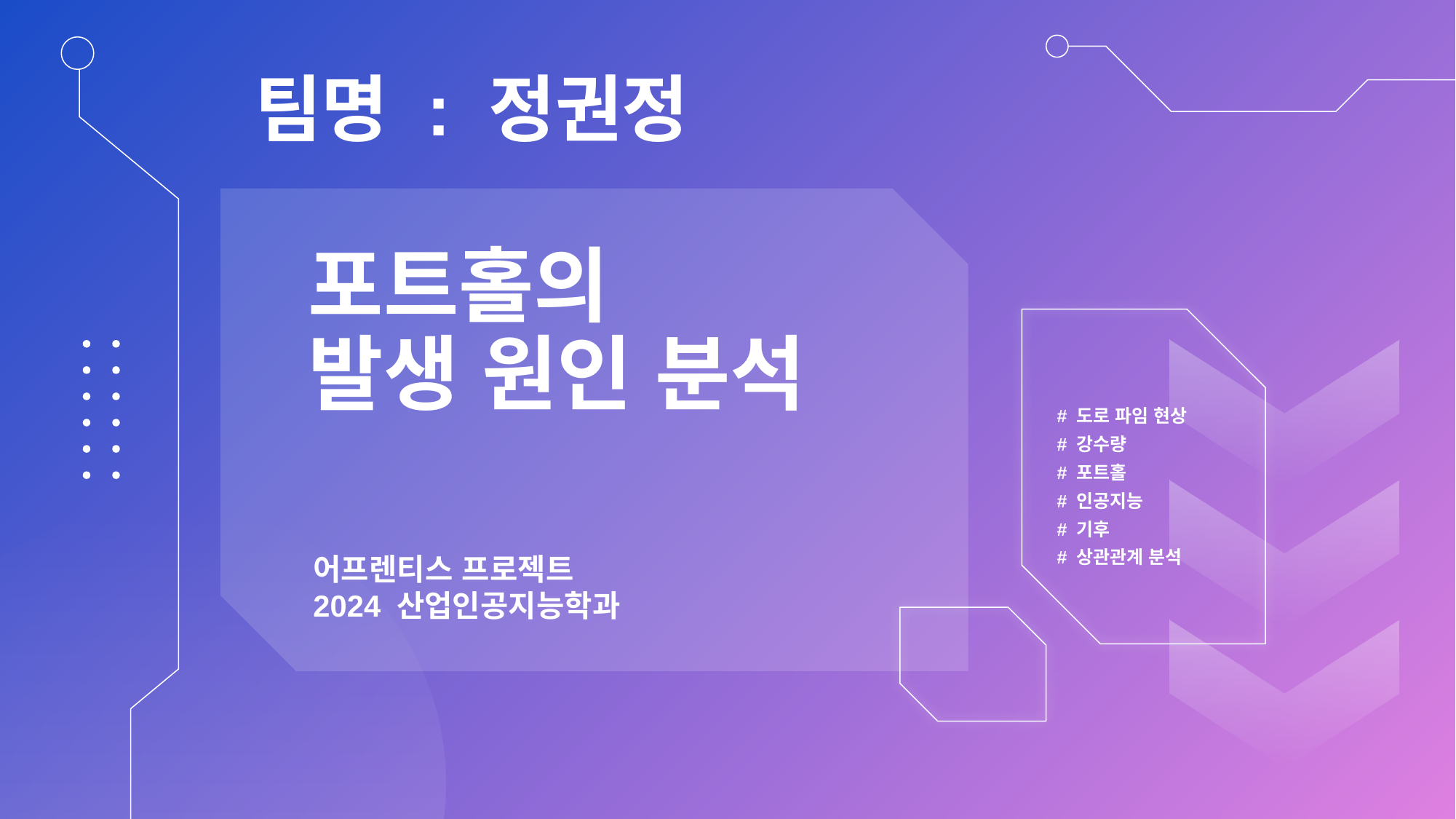

팀명 : 정권정

포트홀의
발생 원인 분석

# 도로 파임 현상 # 강수량 # 포트홀
# 인공지능
# 기후 # 상관관계 분석

어프렌티스 프로젝트
2024 산업인공지능학과